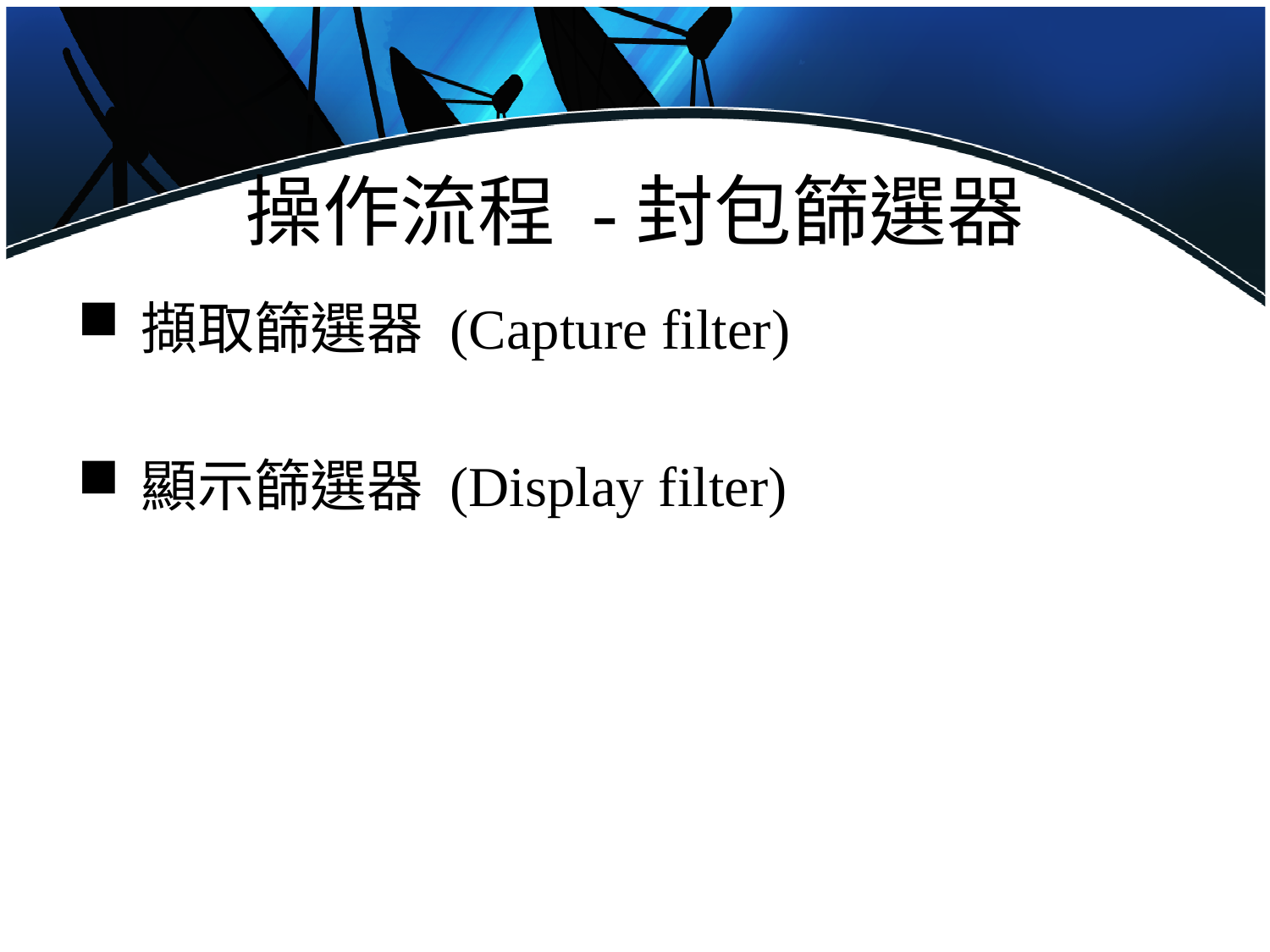

# 操作流程 -封包篩選器
擷取篩選器 (Capture filter)

顯示篩選器 (Display filter)